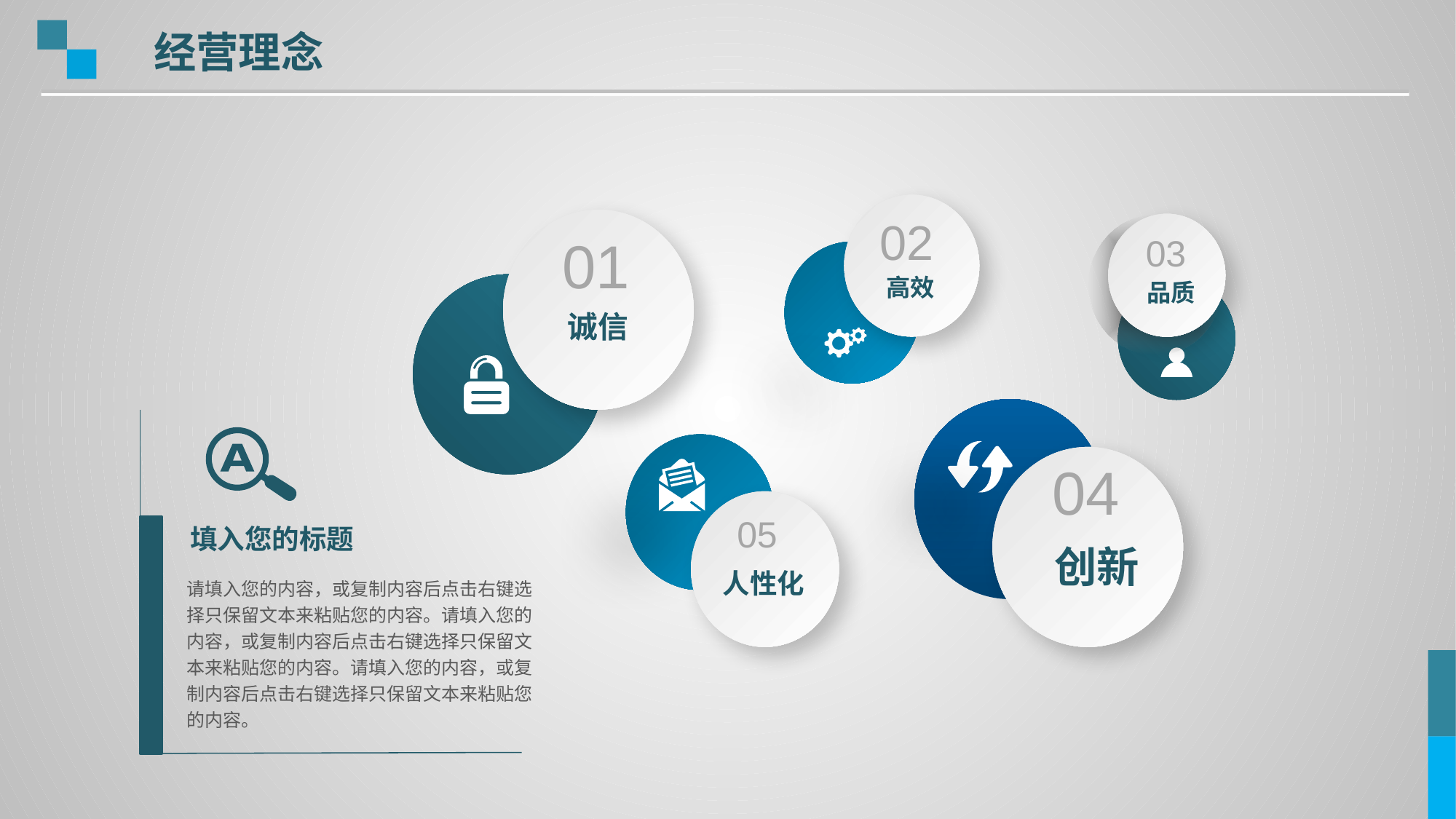

经营理念

02
高效

01
诚信

03
品质

04
创新

05
人性化
填入您的标题
请填入您的内容，或复制内容后点击右键选择只保留文本来粘贴您的内容。请填入您的内容，或复制内容后点击右键选择只保留文本来粘贴您的内容。请填入您的内容，或复制内容后点击右键选择只保留文本来粘贴您的内容。